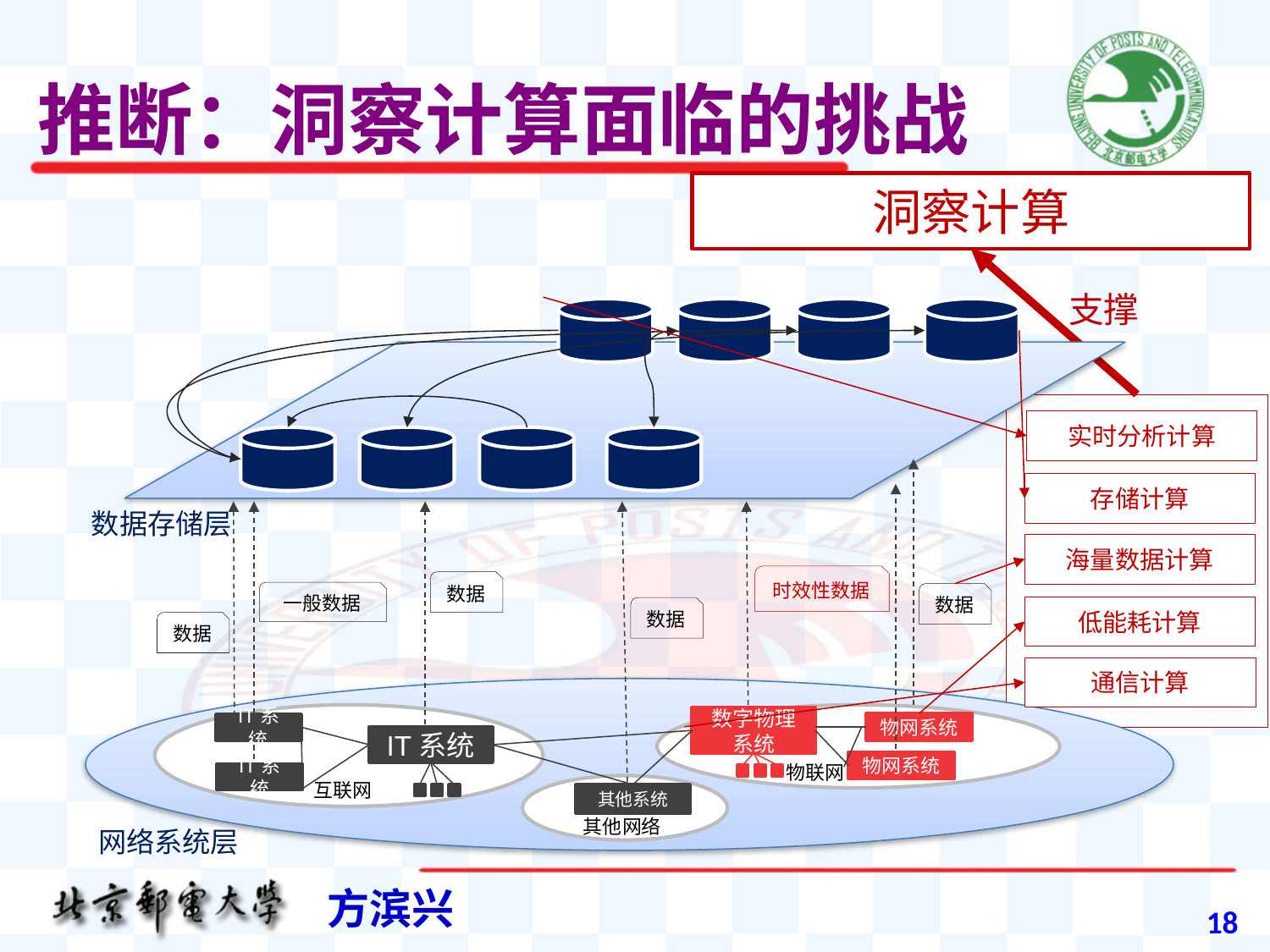

# 推断：洞察计算面临的挑战
洞察计算

支撑
实时分析计算

数据存储层
存储计算
时效性数据
数据
一般数据
数据
数据
数据
海量数据计算
低能耗计算
通信计算

数字物理系统

物网系统
IT系统
IT系统

物网系统
物联网
IT系统
互联网

其他系统
其他网络
网络系统层